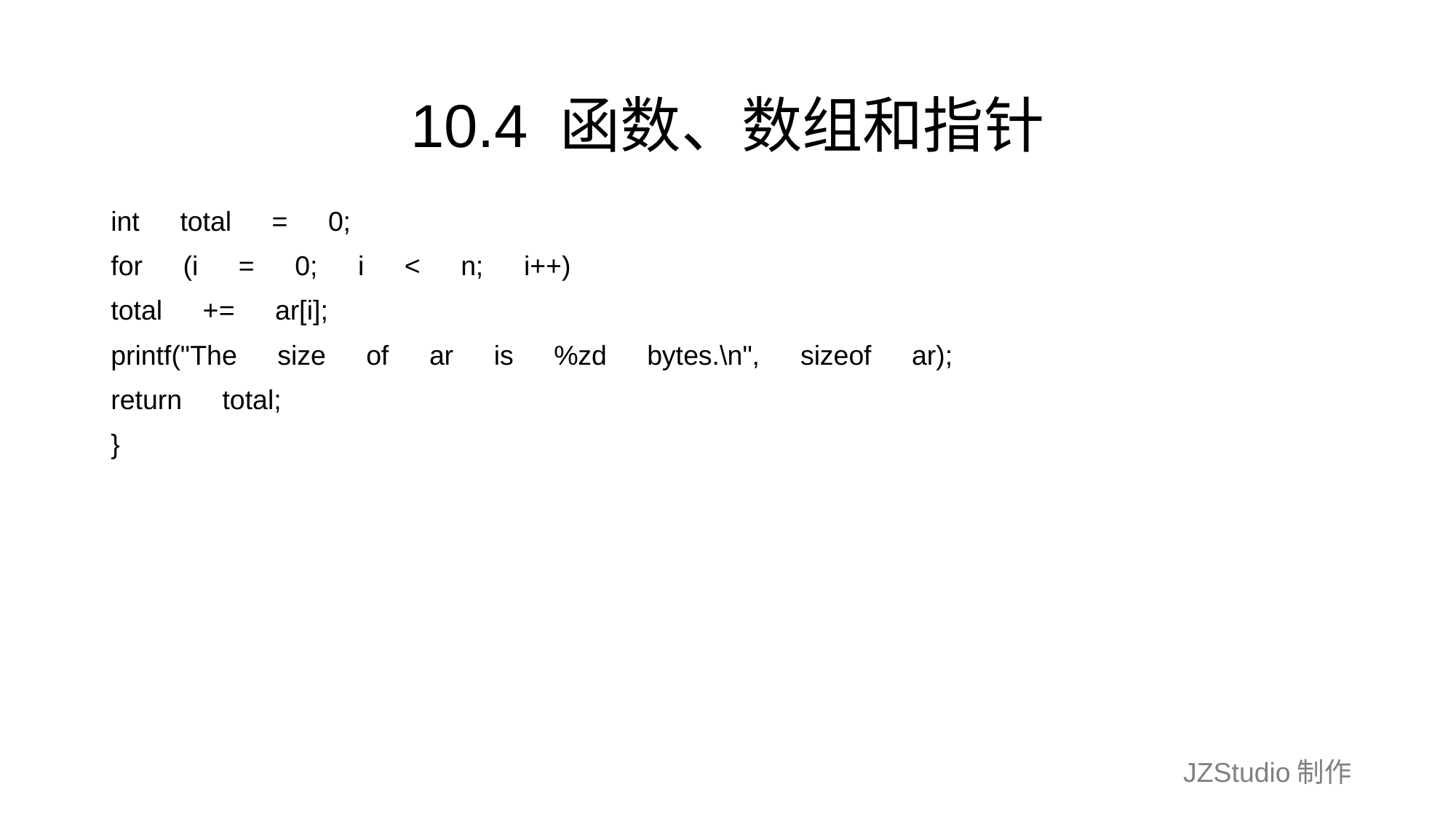

# 10.4 函数、数组和指针
int　total　=　0;
for　(i　=　0;　i　<　n;　i++)
total　+=　ar[i];
printf("The　size　of　ar　is　%zd　bytes.\n",　sizeof　ar);
return　total;
}